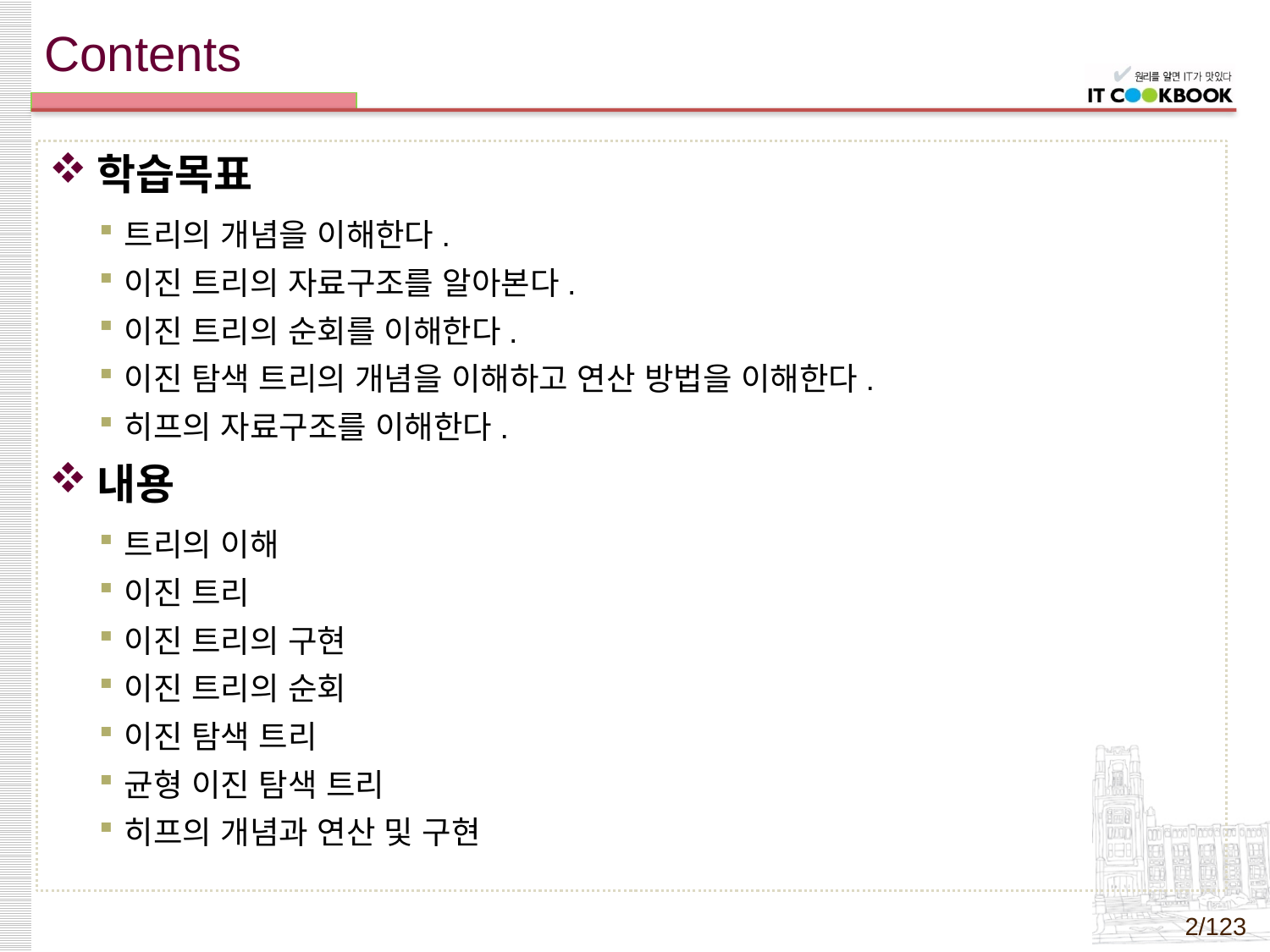

학습목표
트리의 개념을 이해한다.
이진 트리의 자료구조를 알아본다.
이진 트리의 순회를 이해한다.
이진 탐색 트리의 개념을 이해하고 연산 방법을 이해한다.
히프의 자료구조를 이해한다.
내용
트리의 이해
이진 트리
이진 트리의 구현
이진 트리의 순회
이진 탐색 트리
균형 이진 탐색 트리
히프의 개념과 연산 및 구현